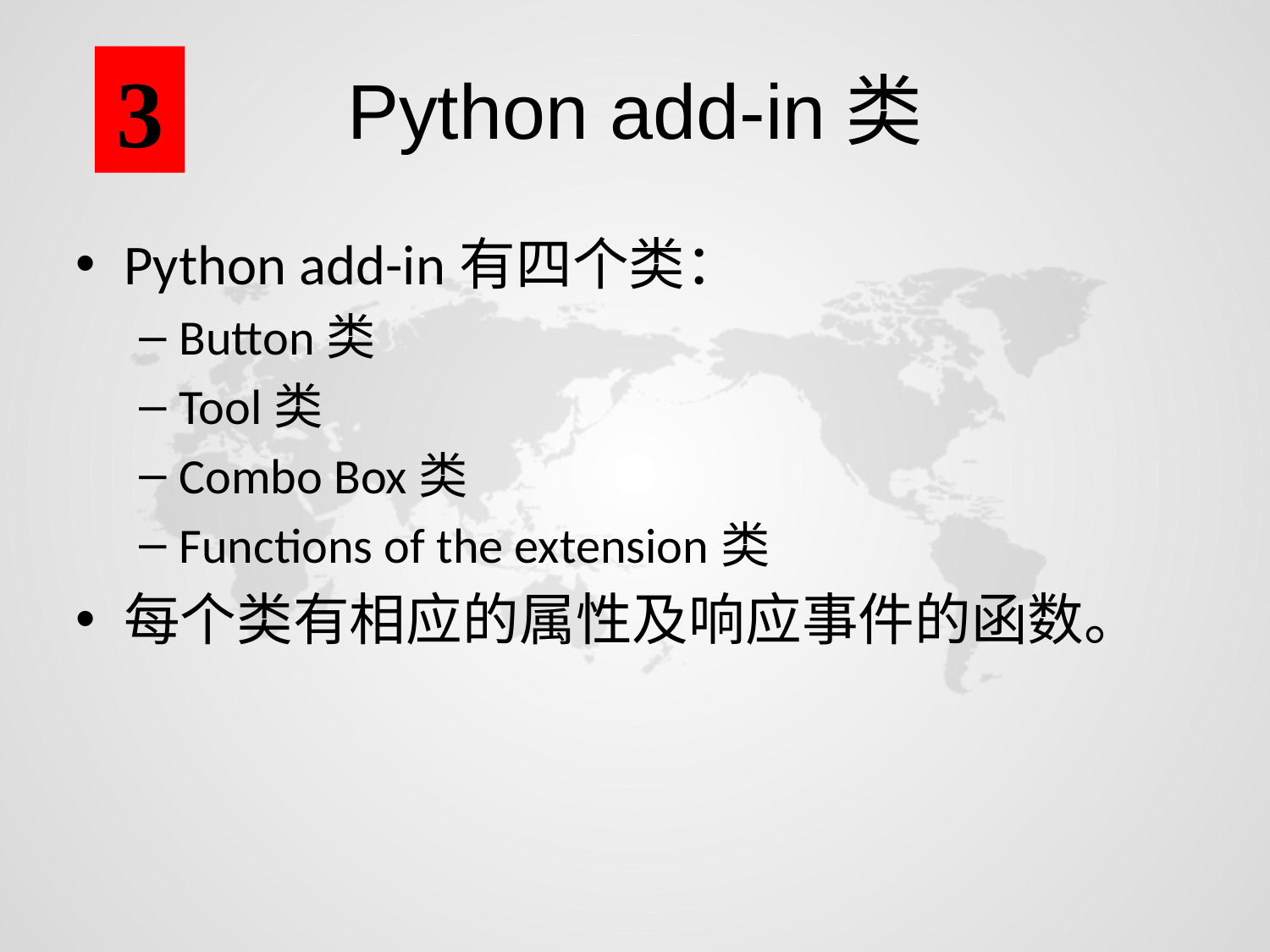

3
# Python add-in类
Python add-in有四个类：
Button类
Tool类
Combo Box类
Functions of the extension类
每个类有相应的属性及响应事件的函数。